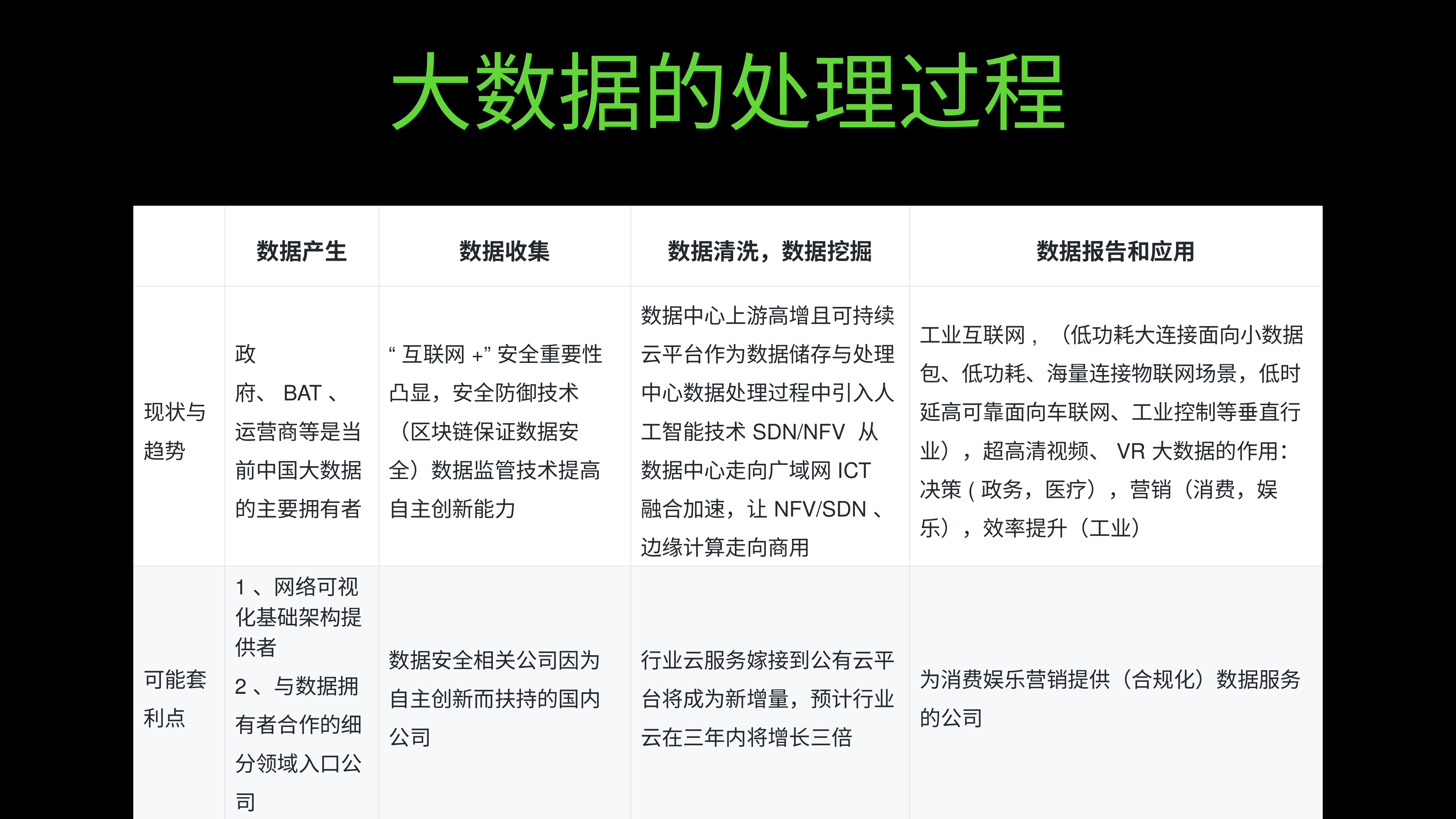

# 大数据的处理过程
|  | 数据产生 | 数据收集 | 数据清洗，数据挖掘 | 数据报告和应用 |
| --- | --- | --- | --- | --- |
| 现状与趋势 | 政府、BAT、运营商等是当前中国大数据的主要拥有者 | “互联网+”安全重要性凸显，安全防御技术（区块链保证数据安全）数据监管技术提高自主创新能力 | 数据中心上游高增且可持续云平台作为数据储存与处理中心数据处理过程中引入人工智能技术SDN/NFV 从数据中心走向广域网ICT 融合加速，让NFV/SDN、边缘计算走向商用 | 工业互联网, （低功耗大连接面向小数据包、低功耗、海量连接物联网场景，低时延高可靠面向车联网、工业控制等垂直行业），超高清视频、VR大数据的作用：决策(政务，医疗），营销（消费，娱乐），效率提升（工业） |
| 可能套利点 | 1、网络可视化基础架构提供者 2、与数据拥有者合作的细分领域入口公司 | 数据安全相关公司因为自主创新而扶持的国内公司 | 行业云服务嫁接到公有云平台将成为新增量，预计行业云在三年内将增长三倍 | 为消费娱乐营销提供（合规化）数据服务的公司 |
| 相关公司 | 中新赛克 |  | 网宿科技赛特斯 | 用友网络天源迪科 |